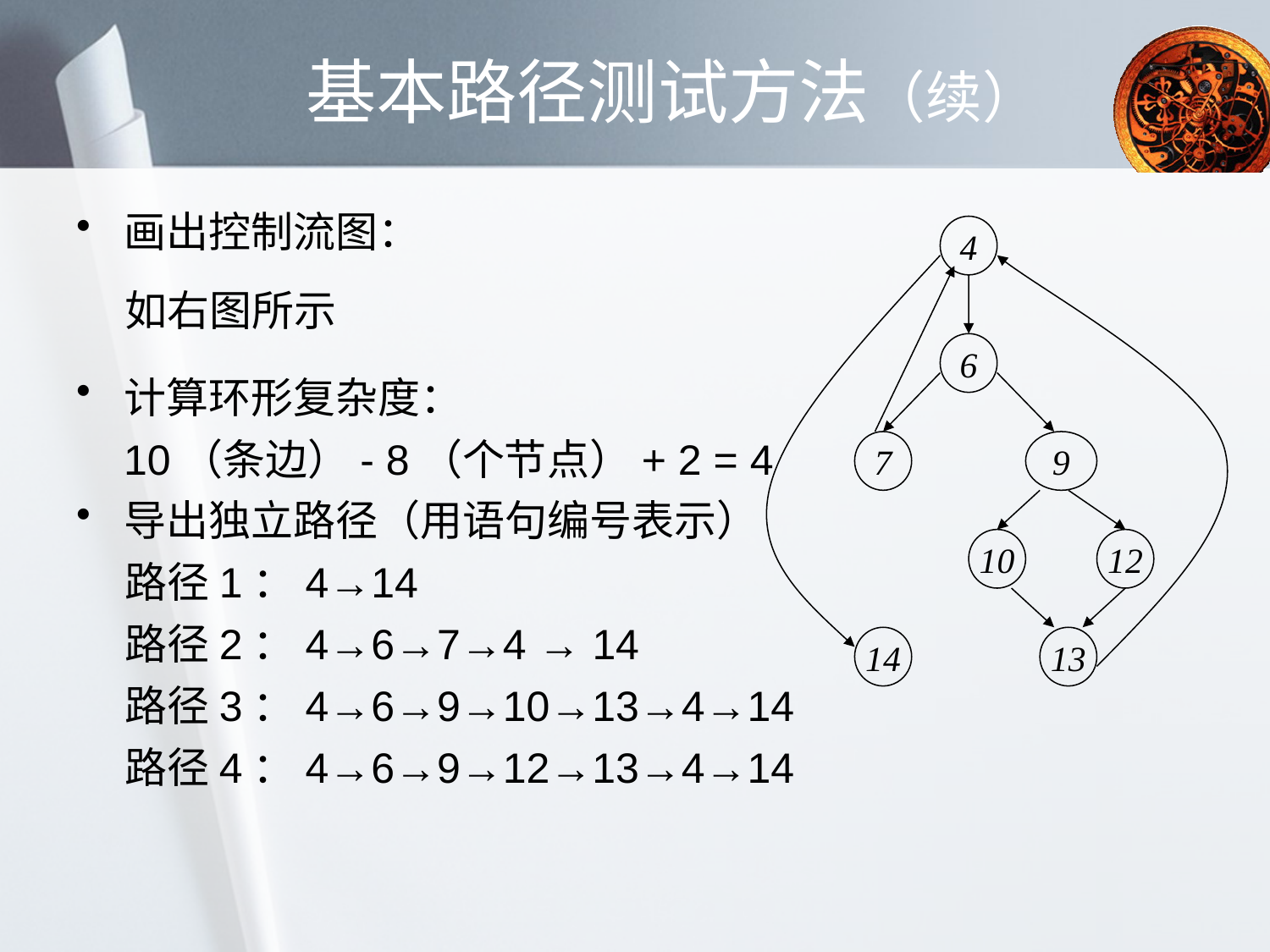

# 基本路径测试方法（续）
画出控制流图：
    如右图所示
计算环形复杂度：
    10（条边）- 8（个节点）+ 2 = 4
导出独立路径（用语句编号表示）
    路径1：4→14
    路径2：4→6→7→4 → 14
    路径3：4→6→9→10→13→4→14
    路径4：4→6→9→12→13→4→14
4

6

7
9

10
12

14
13